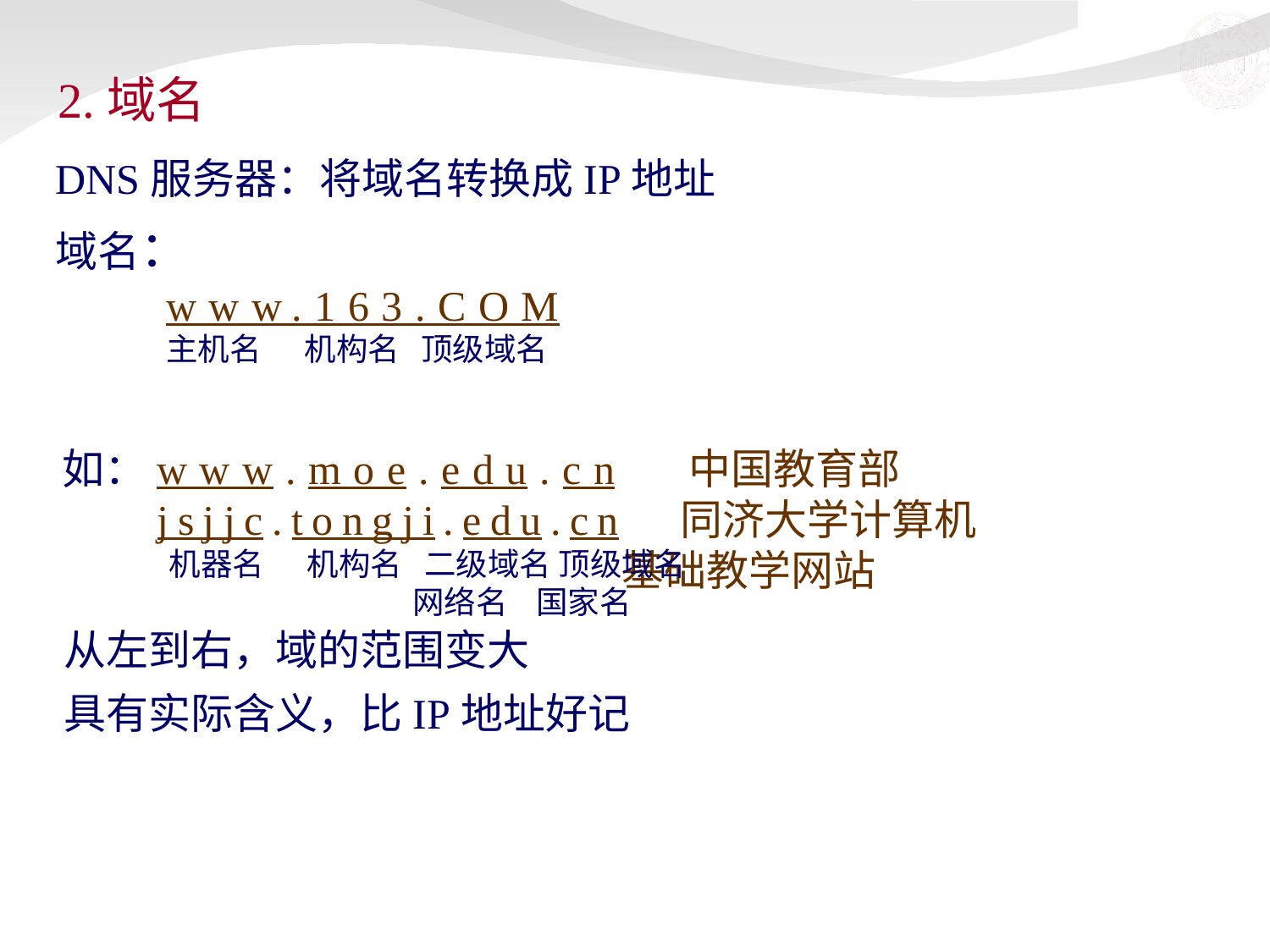

2.域名
DNS服务器：将域名转换成IP地址
域名：
www.163.COM
主机名      机构名   顶级域名
如：www.moe.edu.cn    中国教育部
         jsjjc.tongji.edu.cn    同济大学计算机
                                                           基础教学网站
  机器名      机构名   二级域名 顶级域名
                                     网络名    国家名
从左到右，域的范围变大
具有实际含义，比IP地址好记